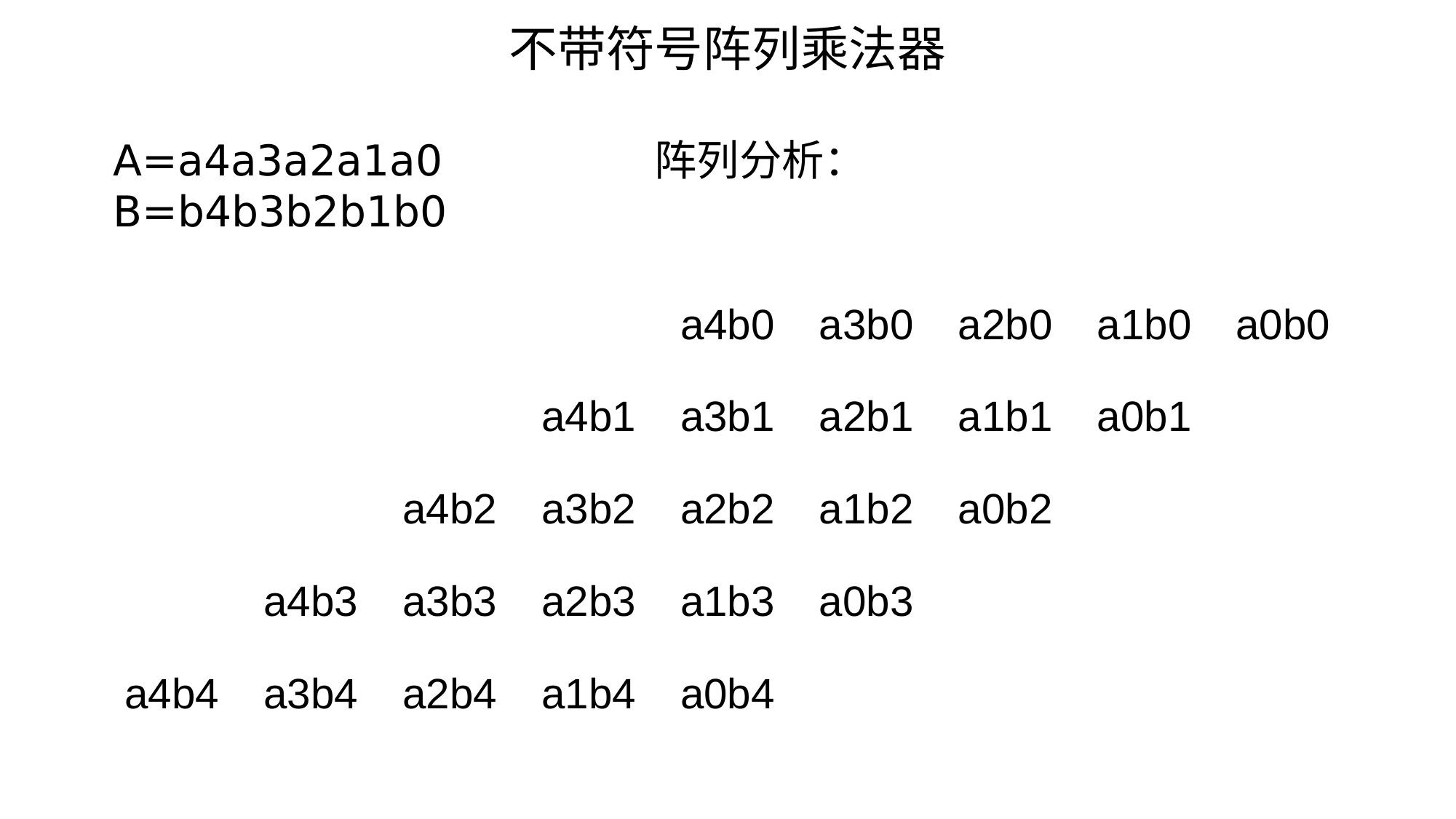

不带符号阵列乘法器
A=a4a3a2a1a0               阵列分析：
B=b4b3b2b1b0
|  |  |  |  | a4b0 | a3b0 | a2b0 | a1b0 | a0b0 |
| --- | --- | --- | --- | --- | --- | --- | --- | --- |
|  |  |  | a4b1 | a3b1 | a2b1 | a1b1 | a0b1 |  |
|  |  | a4b2 | a3b2 | a2b2 | a1b2 | a0b2 |  |  |
|  | a4b3 | a3b3 | a2b3 | a1b3 | a0b3 |  |  |  |
| a4b4 | a3b4 | a2b4 | a1b4 | a0b4 |  |  |  |  |